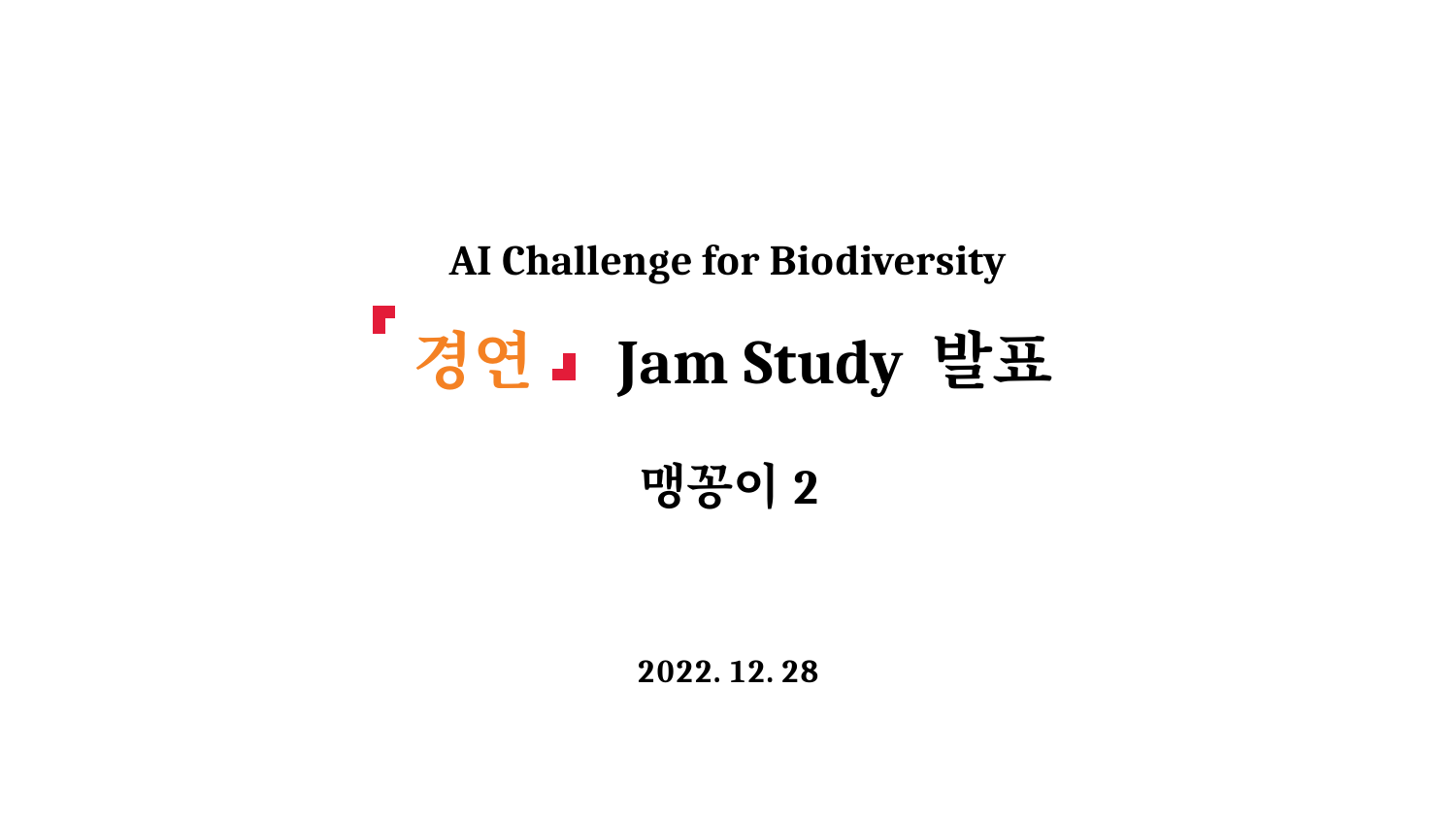

AI Challenge for Biodiversity
                                                                                                  경연     Jam Study 발표

맹꽁이2
2022. 12. 28